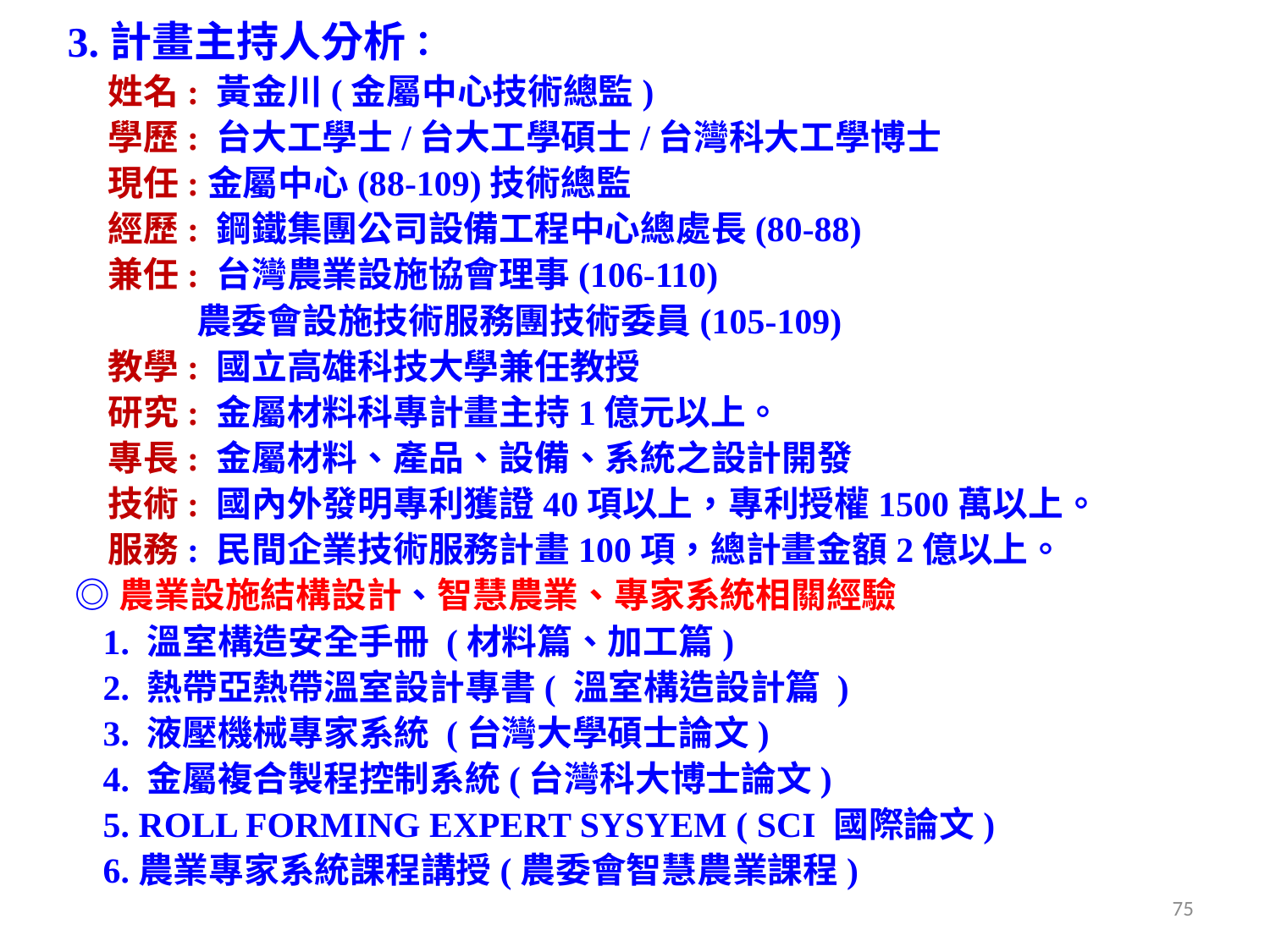

3.計畫主持人分析：
    姓名: 黃金川(金屬中心技術總監)
    學歷: 台大工學士/台大工學碩士/台灣科大工學博士
    現任:金屬中心(88-109)技術總監
    經歷: 鋼鐵集團公司設備工程中心總處長(80-88)
    兼任: 台灣農業設施協會理事(106-110)
               農委會設施技術服務團技術委員(105-109)
    教學: 國立高雄科技大學兼任教授
    研究: 金屬材料科專計畫主持1億元以上。
    專長: 金屬材料、產品、設備、系統之設計開發
    技術: 國內外發明專利獲證40項以上，專利授權1500萬以上。
    服務: 民間企業技術服務計畫100項，總計畫金額2億以上。
 ◎農業設施結構設計、智慧農業、專家系統相關經驗
    1. 溫室構造安全手冊 (材料篇、加工篇)
    2. 熱帶亞熱帶溫室設計專書( 溫室構造設計篇 )
    3. 液壓機械專家系統 (台灣大學碩士論文)
    4. 金屬複合製程控制系統(台灣科大博士論文)
    5. ROLL FORMING EXPERT SYSYEM ( SCI 國際論文)
    6.農業專家系統課程講授(農委會智慧農業課程)
75